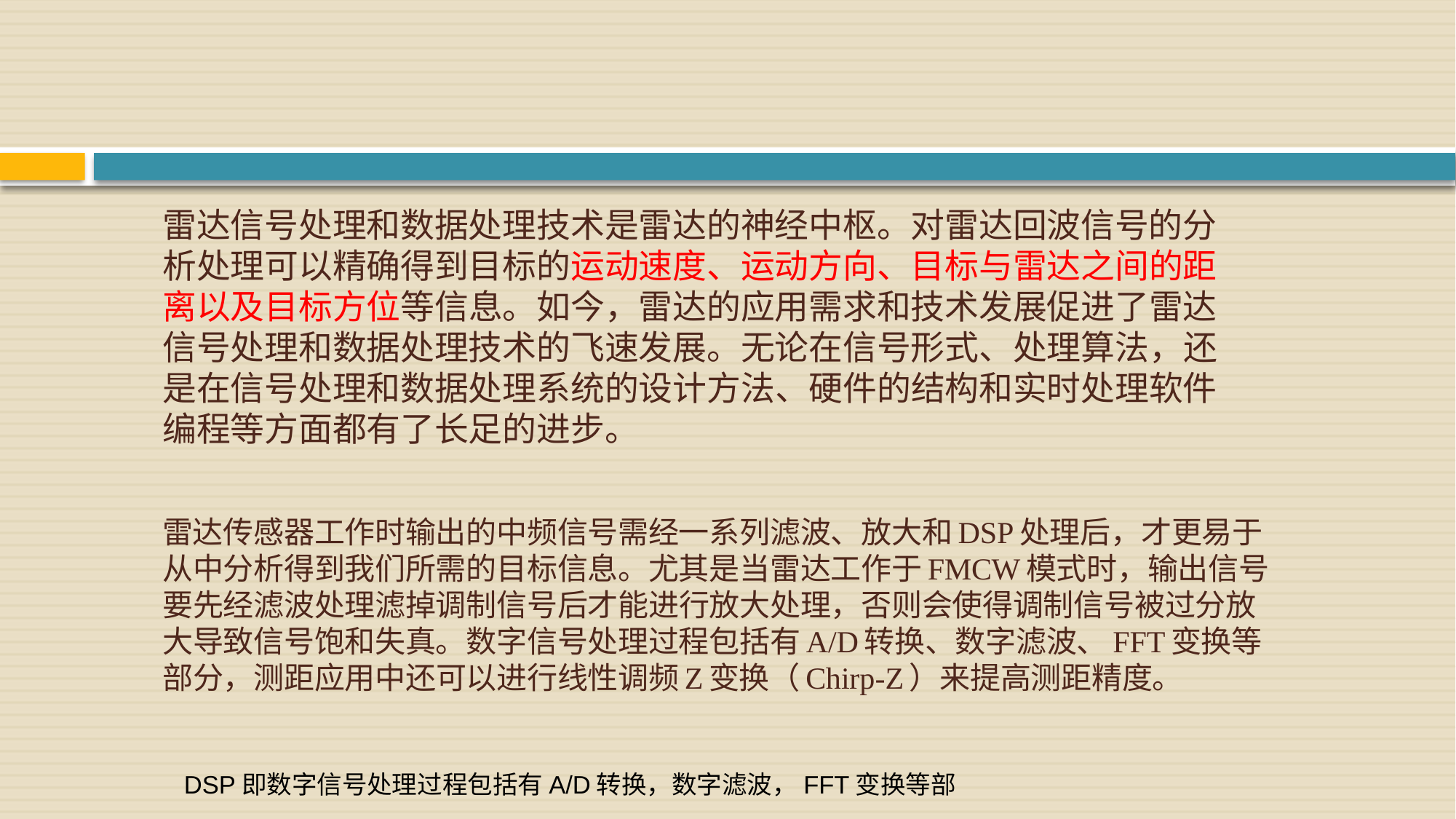

# 雷达信号处理和数据处理技术是雷达的神经中枢。对雷达回波信号的分析处理可以精确得到目标的运动速度、运动方向、目标与雷达之间的距离以及目标方位等信息。如今，雷达的应用需求和技术发展促进了雷达信号处理和数据处理技术的飞速发展。无论在信号形式、处理算法，还是在信号处理和数据处理系统的设计方法、硬件的结构和实时处理软件编程等方面都有了长足的进步。

雷达传感器工作时输出的中频信号需经一系列滤波、放大和DSP处理后，才更易于从中分析得到我们所需的目标信息。尤其是当雷达工作于FMCW模式时，输出信号要先经滤波处理滤掉调制信号后才能进行放大处理，否则会使得调制信号被过分放大导致信号饱和失真。数字信号处理过程包括有A/D转换、数字滤波、FFT变换等部分，测距应用中还可以进行线性调频Z变换（Chirp-Z）来提高测距精度。
DSP即数字信号处理过程包括有A/D转换，数字滤波，FFT变换等部